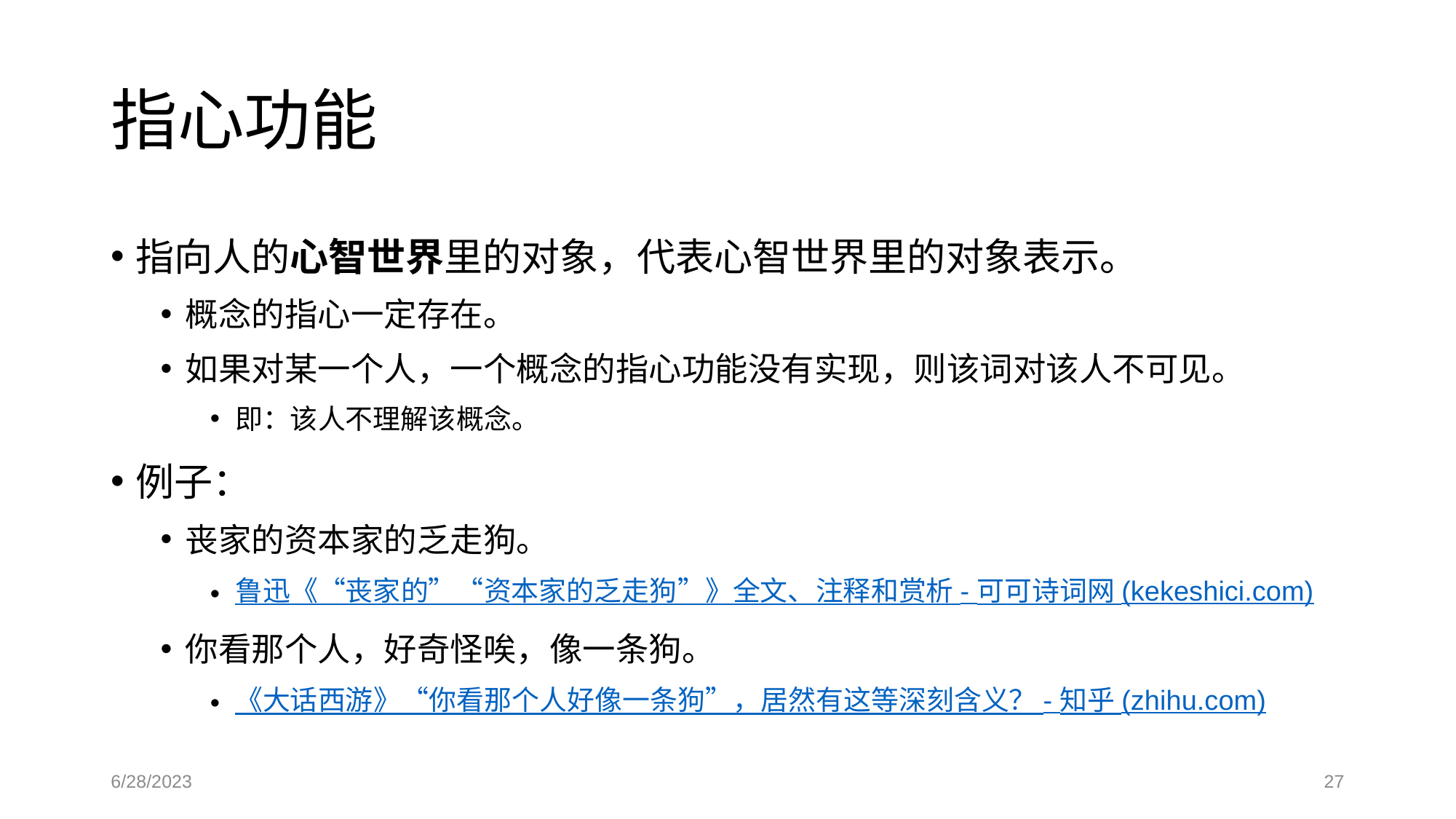

# 指心功能
指向人的心智世界里的对象，代表心智世界里的对象表示。
概念的指心一定存在。
如果对某一个人，一个概念的指心功能没有实现，则该词对该人不可见。
即：该人不理解该概念。
例子：
丧家的资本家的乏走狗。
鲁迅《“丧家的”“资本家的乏走狗”》全文、注释和赏析 - 可可诗词网 (kekeshici.com)
你看那个人，好奇怪唉，像一条狗。
《大话西游》“你看那个人好像一条狗”，居然有这等深刻含义？ - 知乎 (zhihu.com)
6/28/2023
27